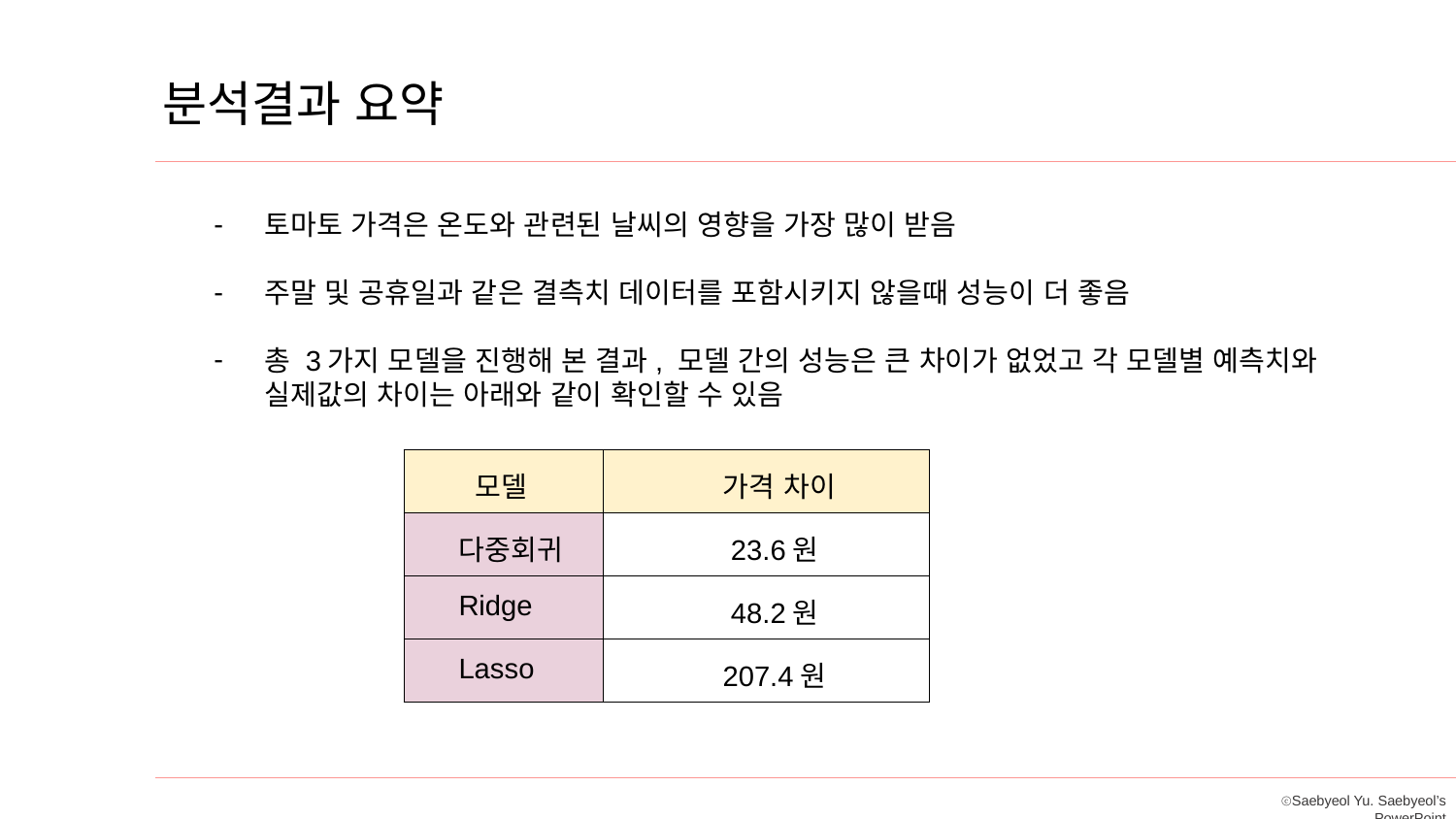

분석결과 요약
토마토 가격은 온도와 관련된 날씨의 영향을 가장 많이 받음

주말 및 공휴일과 같은 결측치 데이터를 포함시키지 않을때 성능이 더 좋음

총 3가지 모델을 진행해 본 결과, 모델 간의 성능은 큰 차이가 없었고 각 모델별 예측치와 실제값의 차이는 아래와 같이 확인할 수 있음

| 모델 | 가격 차이 |
| --- | --- |
| 다중회귀 | 23.6원 |
| Ridge | 48.2원 |
| Lasso | 207.4원 |